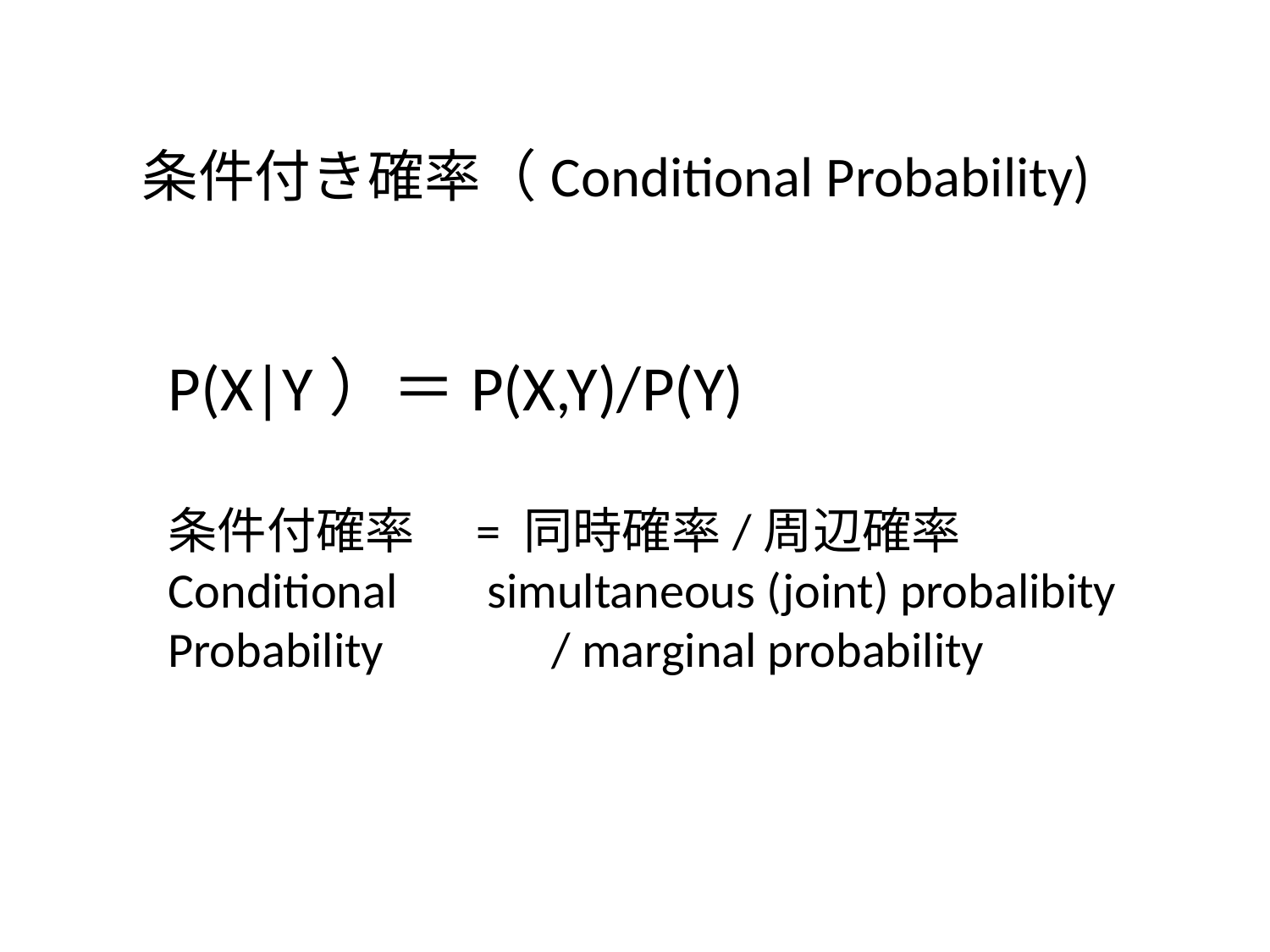

条件付き確率（Conditional Probability)
P(X|Y）＝P(X,Y)/P(Y)

条件付確率　= 同時確率/周辺確率
Conditional        simultaneous (joint) probalibity
Probability               / marginal probability